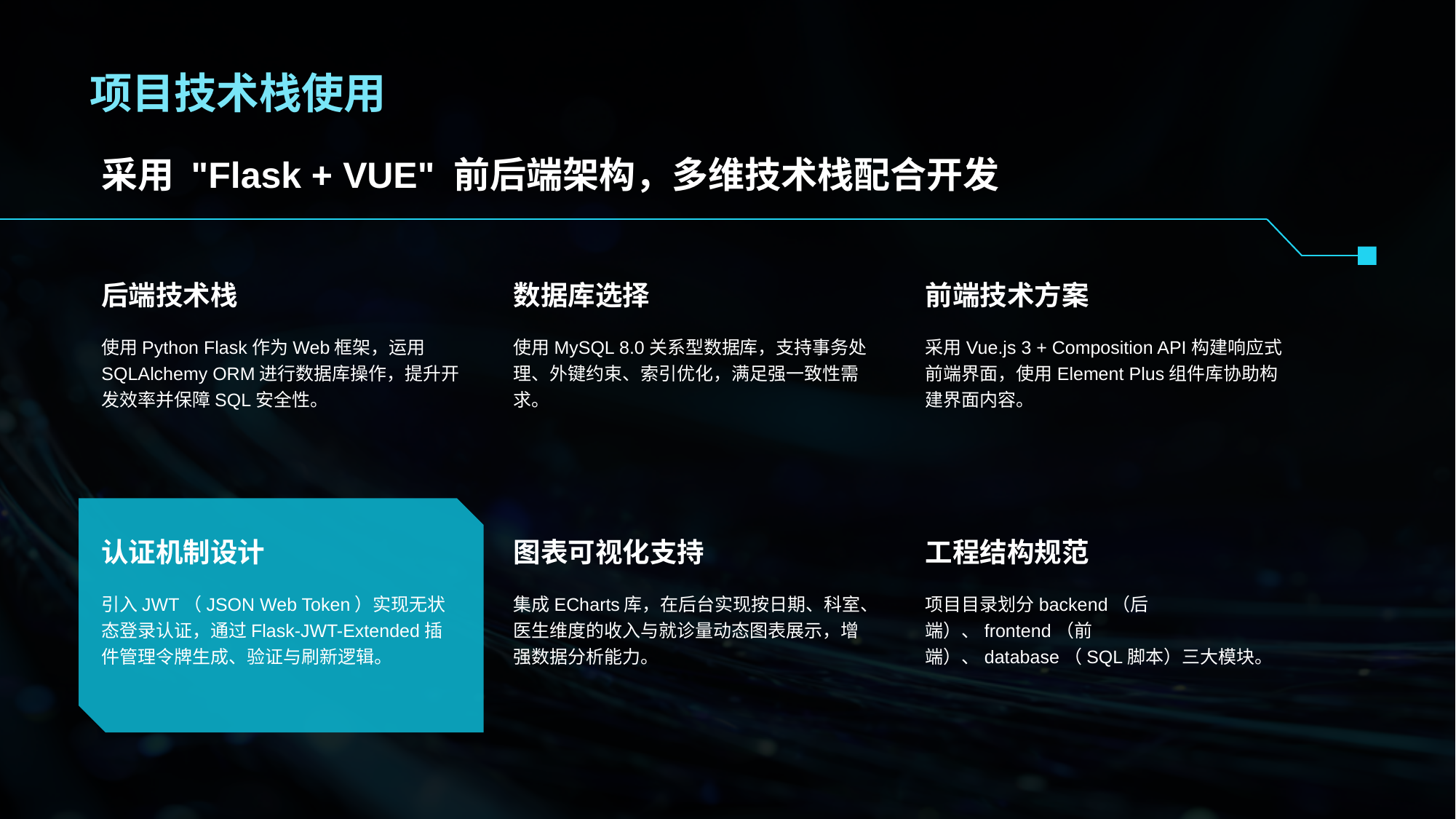

# 项目技术栈使用
采用 "Flask + VUE" 前后端架构，多维技术栈配合开发

后端技术栈
使用Python Flask作为Web框架，运用SQLAlchemy ORM进行数据库操作，提升开发效率并保障SQL安全性。
数据库选择
使用MySQL 8.0关系型数据库，支持事务处理、外键约束、索引优化，满足强一致性需求。
前端技术方案
采用Vue.js 3 + Composition API构建响应式前端界面，使用Element Plus组件库协助构建界面内容。

认证机制设计
引入JWT（JSON Web Token）实现无状态登录认证，通过Flask-JWT-Extended插件管理令牌生成、验证与刷新逻辑。
图表可视化支持
集成ECharts库，在后台实现按日期、科室、医生维度的收入与就诊量动态图表展示，增强数据分析能力。
工程结构规范
项目目录划分backend（后端）、frontend（前端）、database（SQL脚本）三大模块。